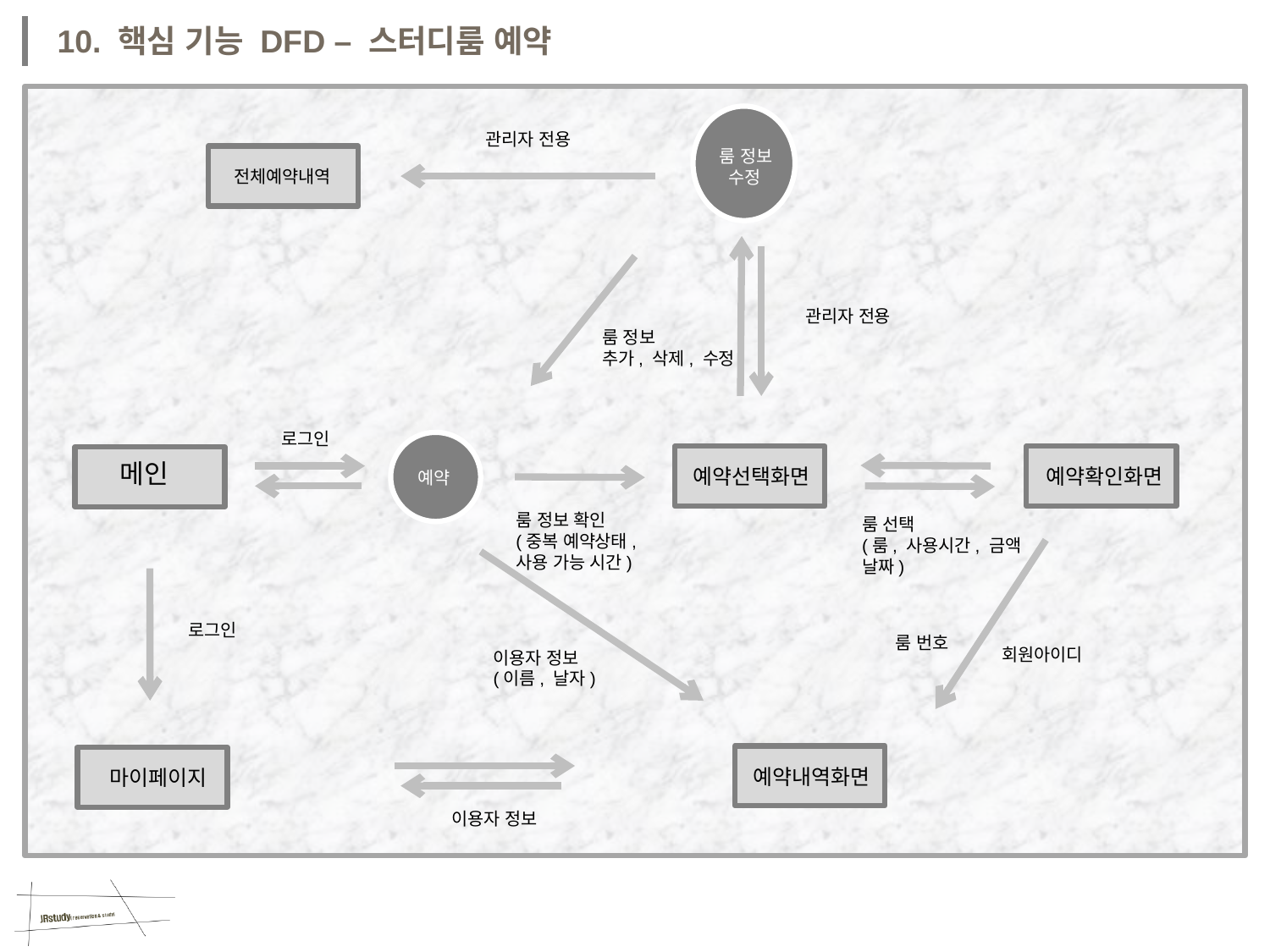

10. 핵심 기능 DFD – 스터디룸 예약

관리자 전용
룸 정보
 수정

전체예약내역
관리자 전용
룸 정보
추가, 삭제, 수정
로그인

메인
예약선택화면
예약확인화면
예약
룸 정보 확인
(중복 예약상태,
사용 가능 시간)
룸 선택
(룸, 사용시간, 금액
날짜)
로그인
룸 번호
회원아이디
이용자 정보
(이름, 날자)

예약내역화면
마이페이지
이용자 정보